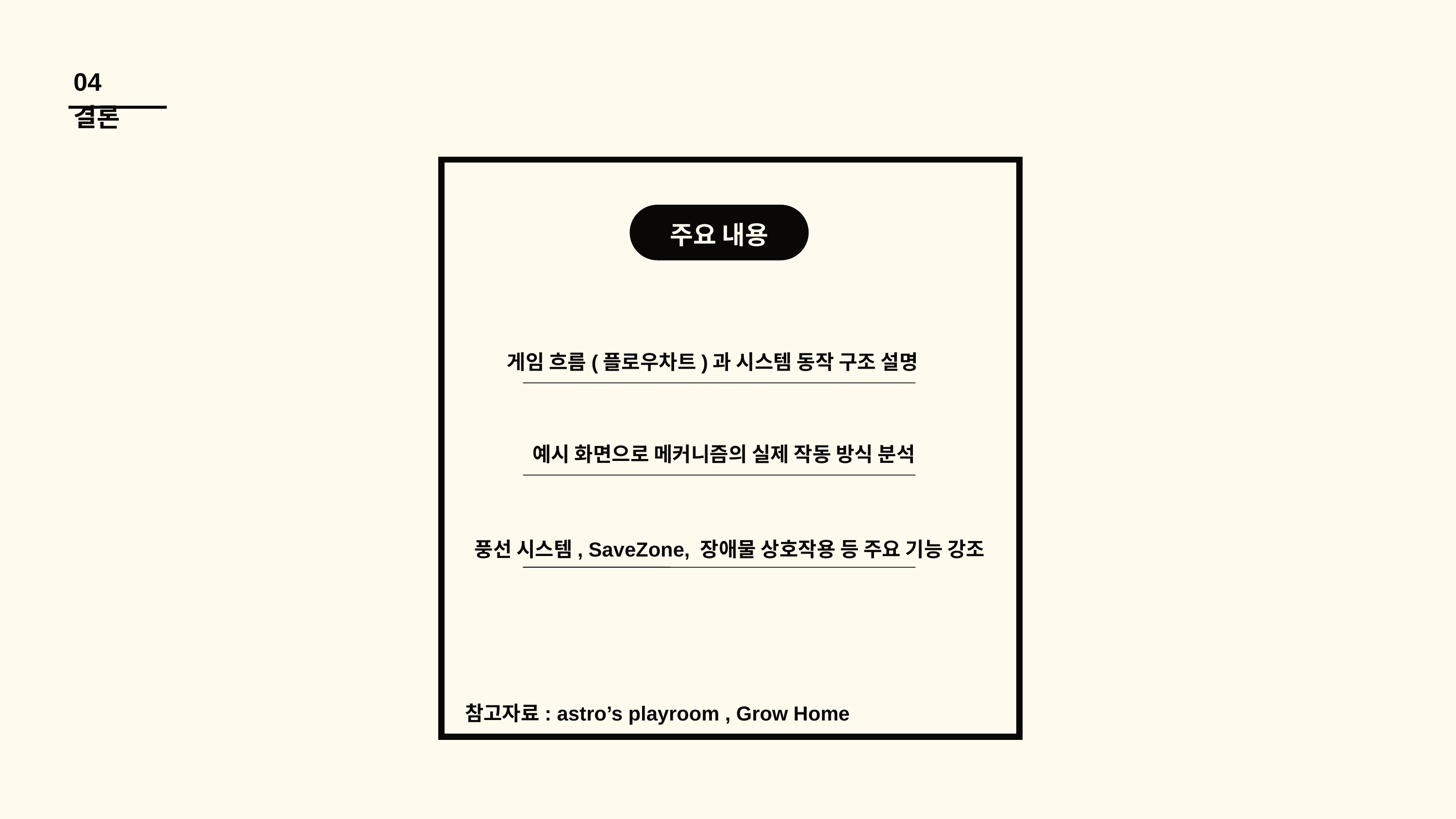

04 결론

주요 내용
게임 흐름(플로우차트)과 시스템 동작 구조 설명

 예시 화면으로 메커니즘의 실제 작동 방식 분석

풍선 시스템, SaveZone, 장애물 상호작용 등 주요 기능 강조

참고자료: astro’s playroom , Grow Home